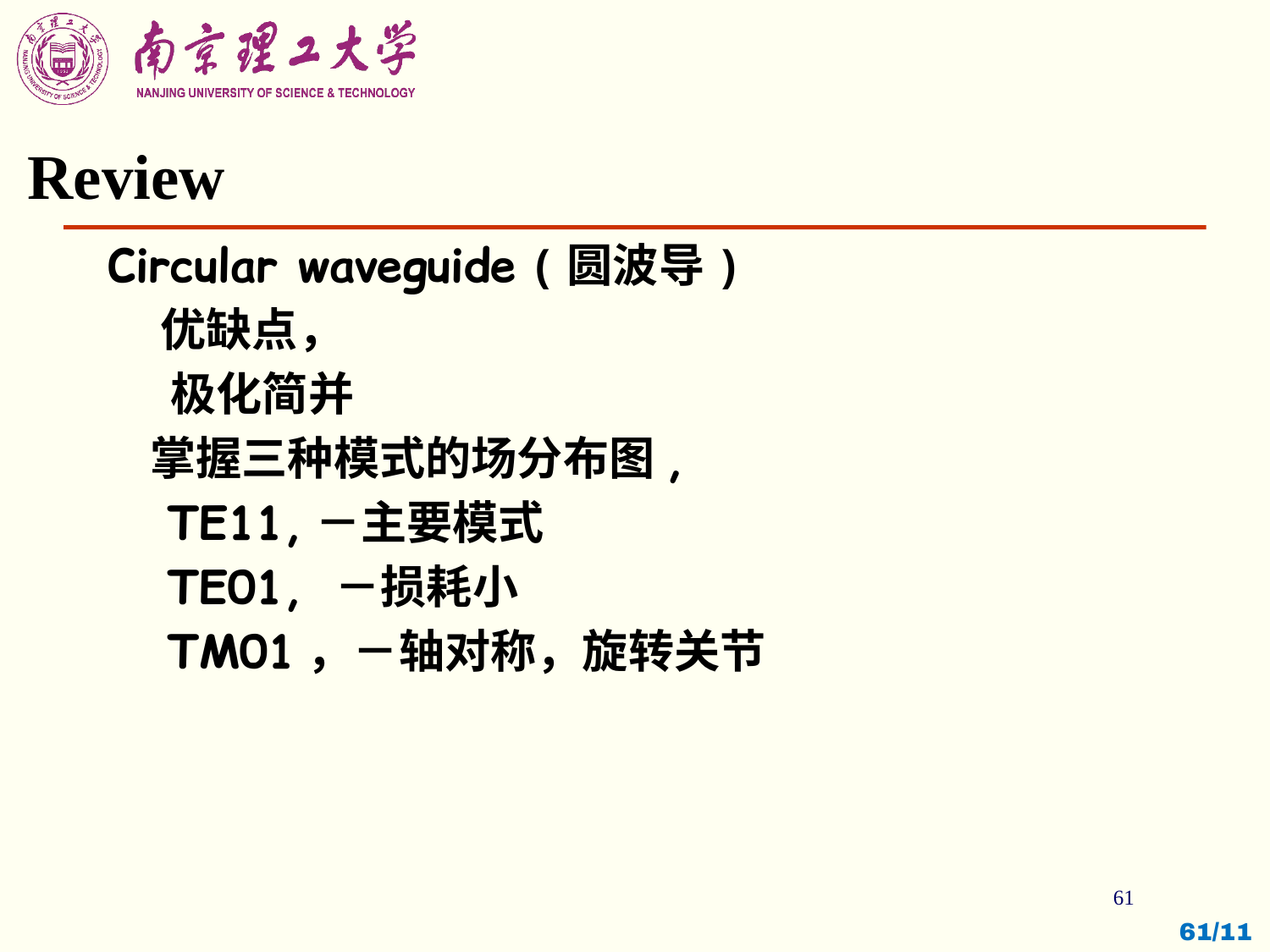

# Review

Circular waveguide (圆波导)
    优缺点，
     极化简并
   掌握三种模式的场分布图,
   TE11,－主要模式
   TE01, －损耗小
   TM01，－轴对称，旋转关节
61/11